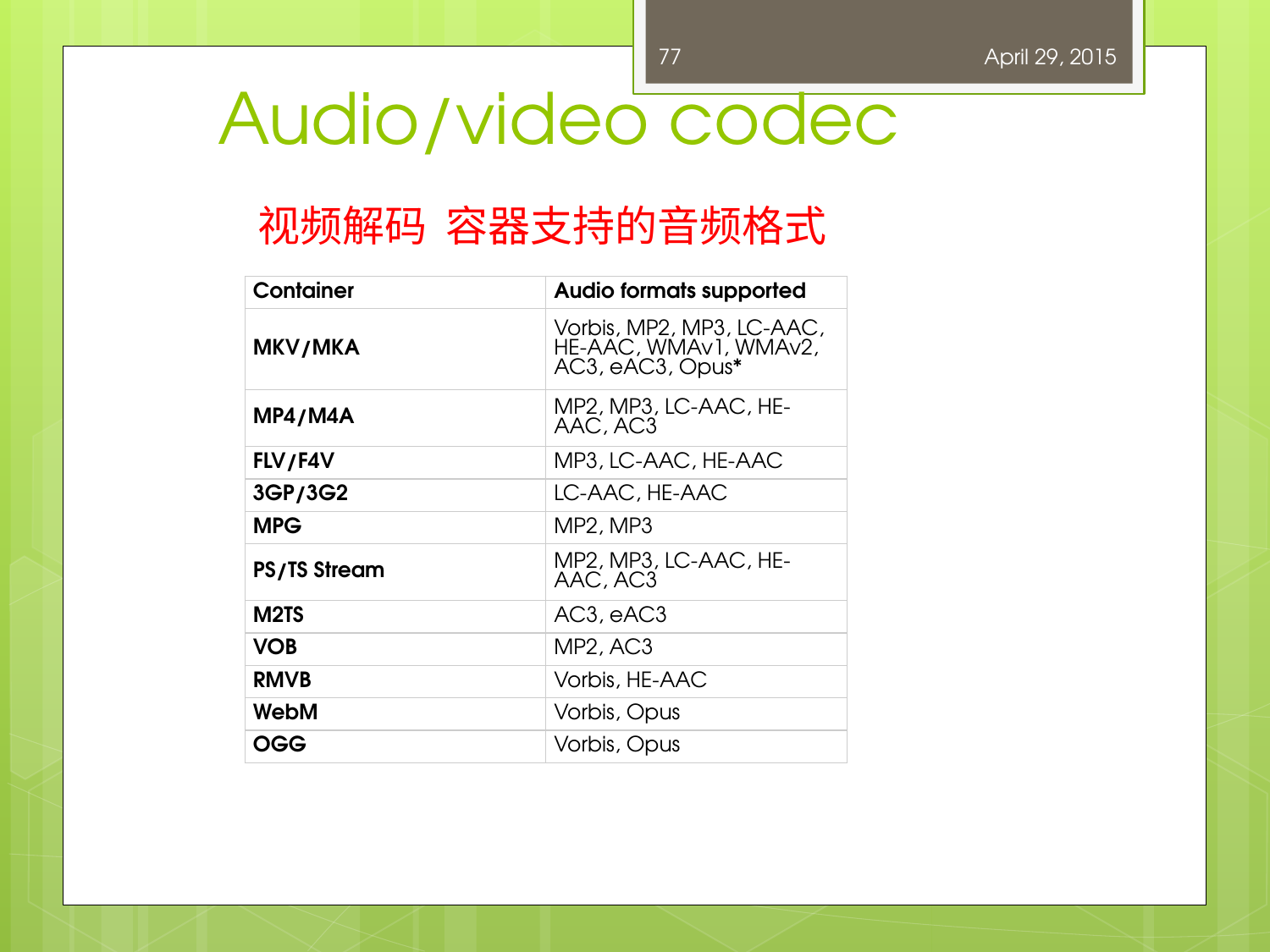

77
April 29, 2015
# Audio/video codec
视频解码  容器支持的音频格式

| Container | Audio formats supported |
| --- | --- |
| MKV/MKA | Vorbis, MP2, MP3, LC-AAC, HE-AAC, WMAv1, WMAv2, AC3, eAC3, Opus\* |
| MP4/M4A | MP2, MP3, LC-AAC, HE-AAC, AC3 |
| FLV/F4V | MP3, LC-AAC, HE-AAC |
| 3GP/3G2 | LC-AAC, HE-AAC |
| MPG | MP2, MP3 |
| PS/TS Stream | MP2, MP3, LC-AAC, HE-AAC, AC3 |
| M2TS | AC3, eAC3 |
| VOB | MP2, AC3 |
| RMVB | Vorbis, HE-AAC |
| WebM | Vorbis, Opus |
| OGG | Vorbis, Opus |